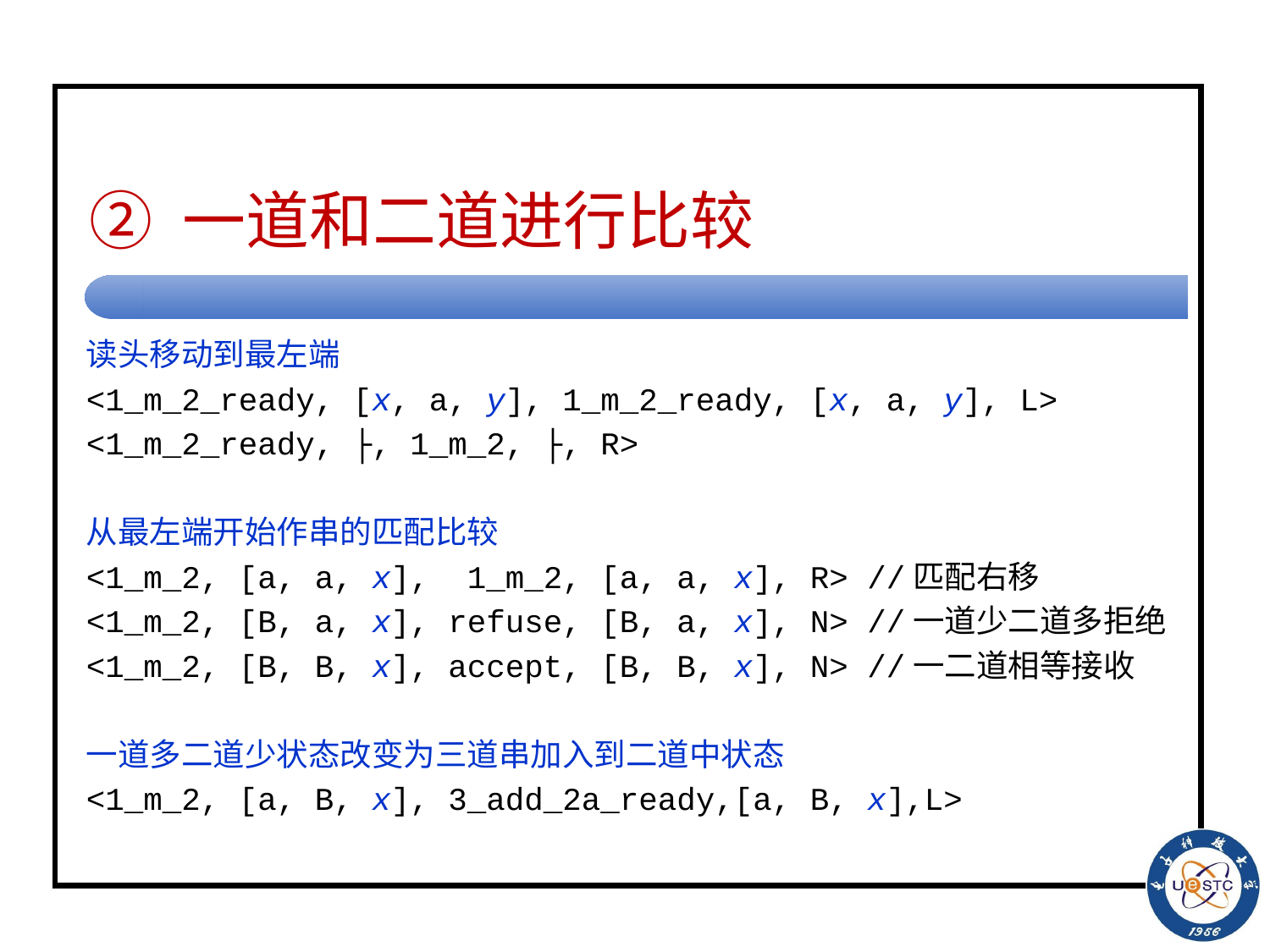

# ② 一道和二道进行比较
读头移动到最左端
<1_m_2_ready, [x, a, y], 1_m_2_ready, [x, a, y], L>
<1_m_2_ready, ├, 1_m_2, ├, R>

从最左端开始作串的匹配比较
<1_m_2, [a, a, x],  1_m_2, [a, a, x], R> //匹配右移
<1_m_2, [B, a, x], refuse, [B, a, x], N> //一道少二道多拒绝
<1_m_2, [B, B, x], accept, [B, B, x], N> //一二道相等接收

一道多二道少状态改变为三道串加入到二道中状态
<1_m_2, [a, B, x], 3_add_2a_ready,[a, B, x],L>